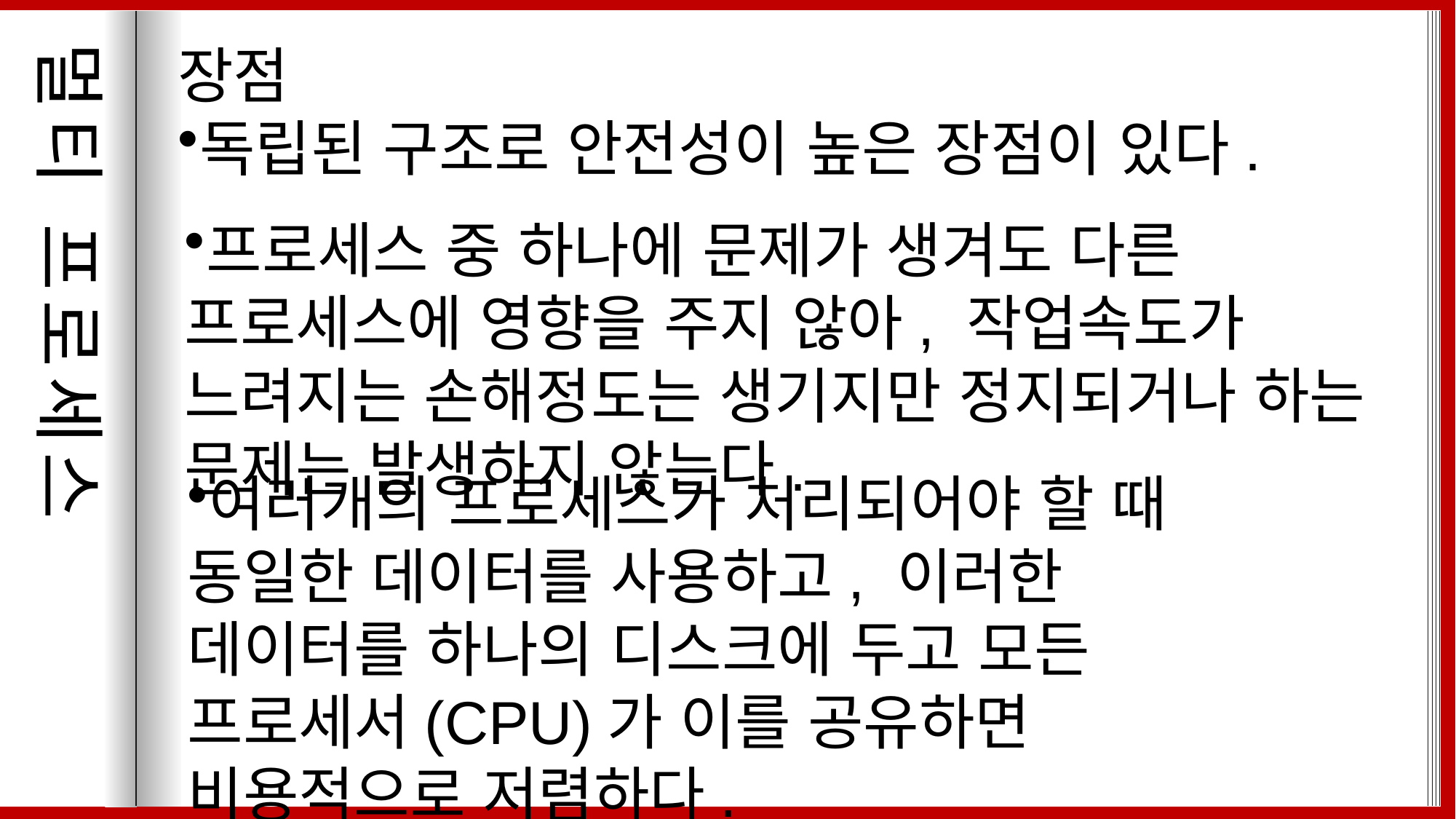

`
멀티 프로세스
장점
독립된 구조로 안전성이 높은 장점이 있다.

프로세스 중 하나에 문제가 생겨도 다른 프로세스에 영향을 주지 않아, 작업속도가 느려지는 손해정도는 생기지만 정지되거나 하는 문제는 발생하지 않는다.

여러개의 프로세스가 처리되어야 할 때 동일한 데이터를 사용하고, 이러한 데이터를 하나의 디스크에 두고 모든 프로세서(CPU)가 이를 공유하면 비용적으로 저렴하다.